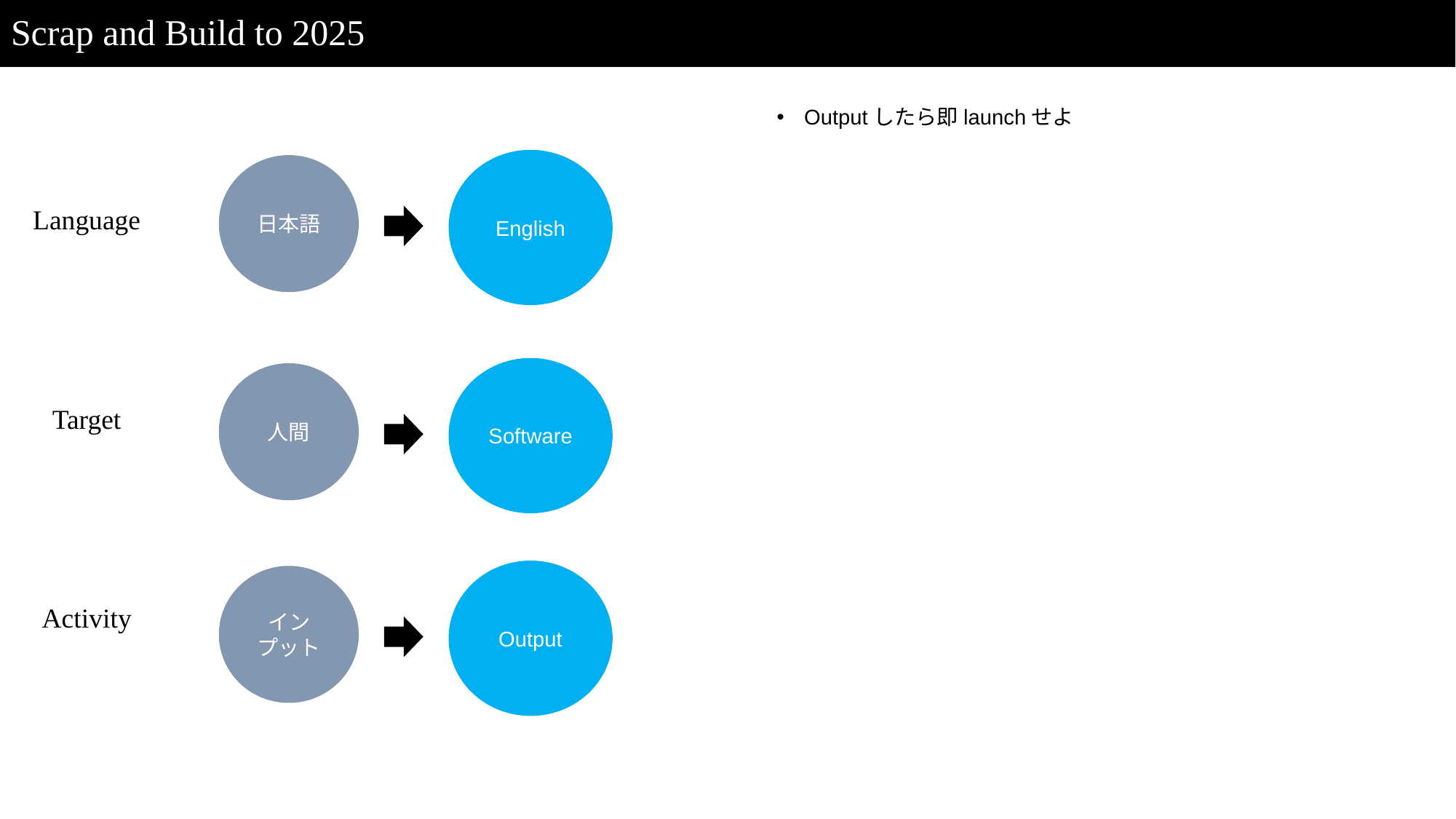

# Scrap and Build to 2025
Outputしたら即launchせよ
English
日本語
Language

Software
人間
Target

Output
インプット
Activity